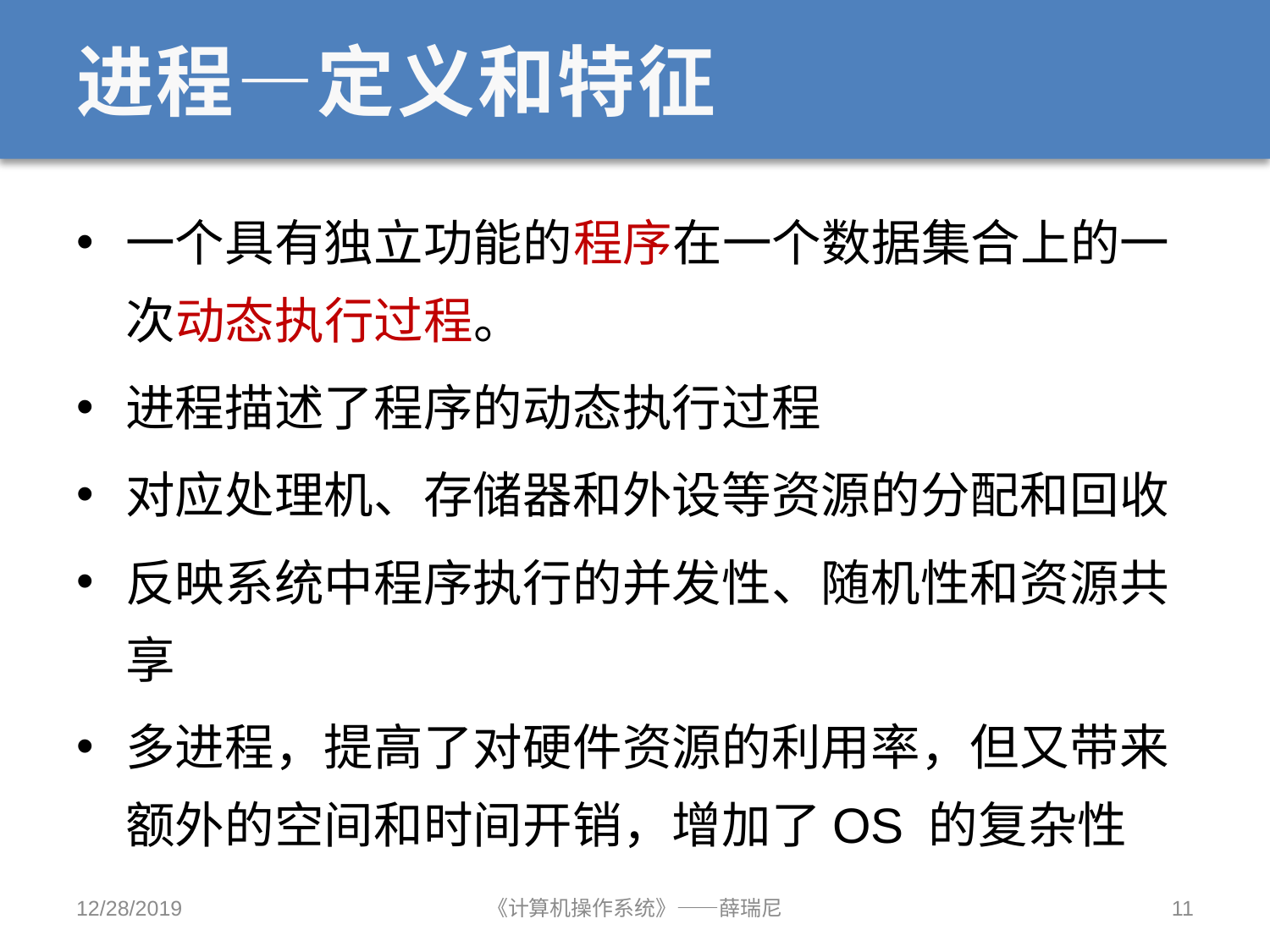

# 进程—定义和特征
一个具有独立功能的程序在一个数据集合上的一次动态执行过程。
进程描述了程序的动态执行过程
对应处理机、存储器和外设等资源的分配和回收
反映系统中程序执行的并发性、随机性和资源共享
多进程，提高了对硬件资源的利用率，但又带来额外的空间和时间开销，增加了OS 的复杂性
12/28/2019
《计算机操作系统》——薛瑞尼
11